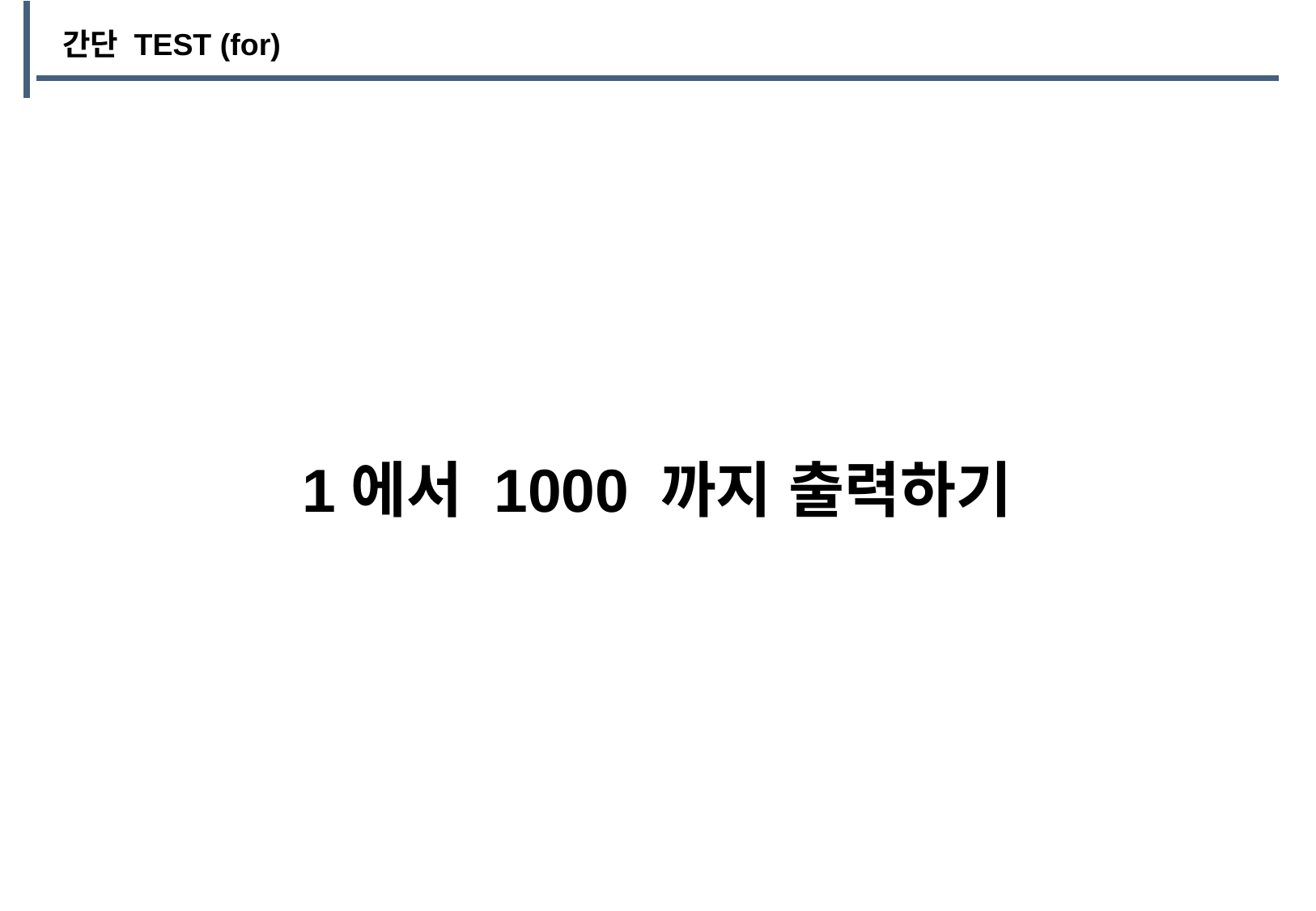

간단 TEST (for)

1에서 1000 까지 출력하기